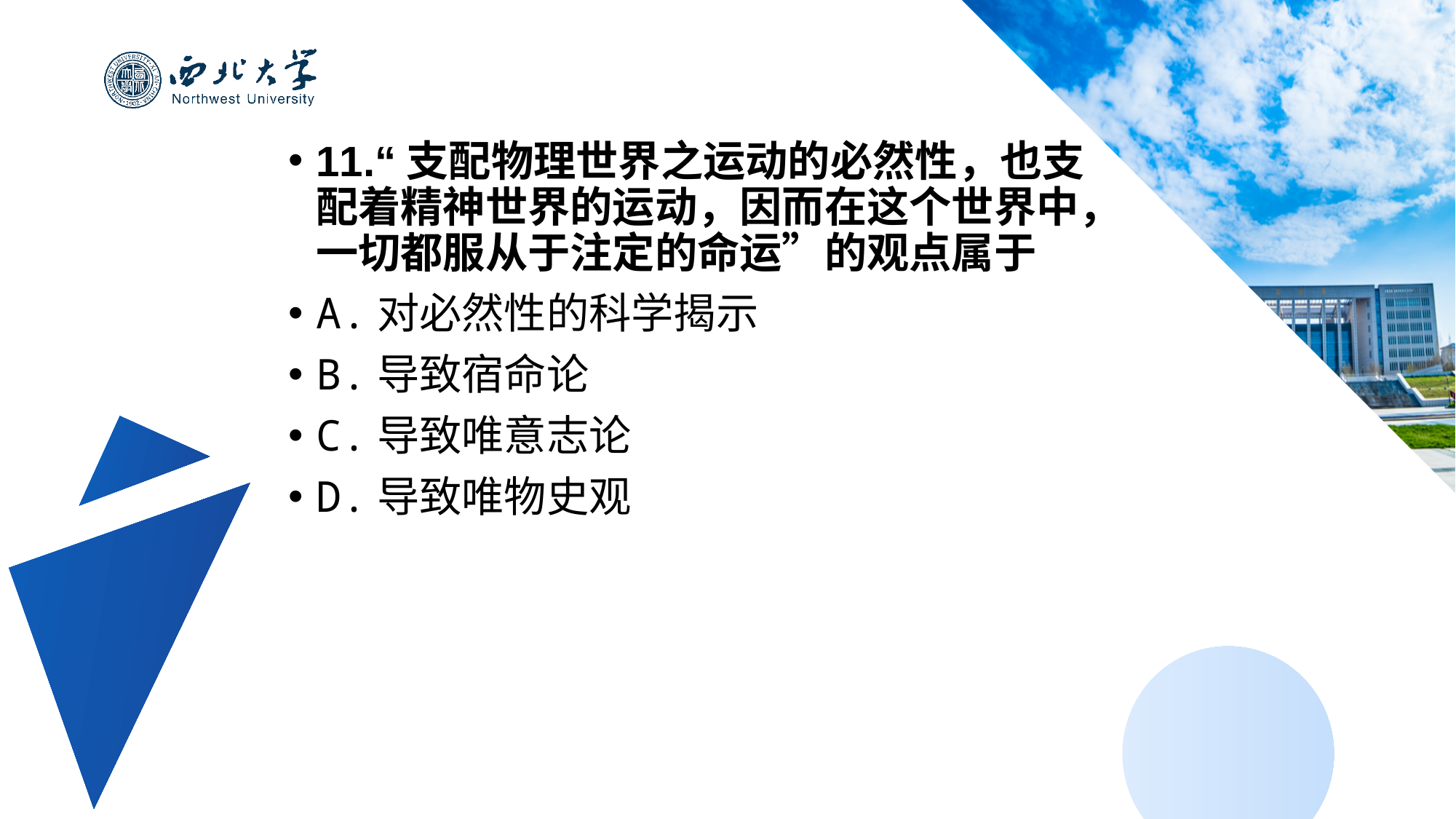

11.“支配物理世界之运动的必然性，也支配着精神世界的运动，因而在这个世界中，一切都服从于注定的命运”的观点属于
A.对必然性的科学揭示
B.导致宿命论
C.导致唯意志论
D.导致唯物史观